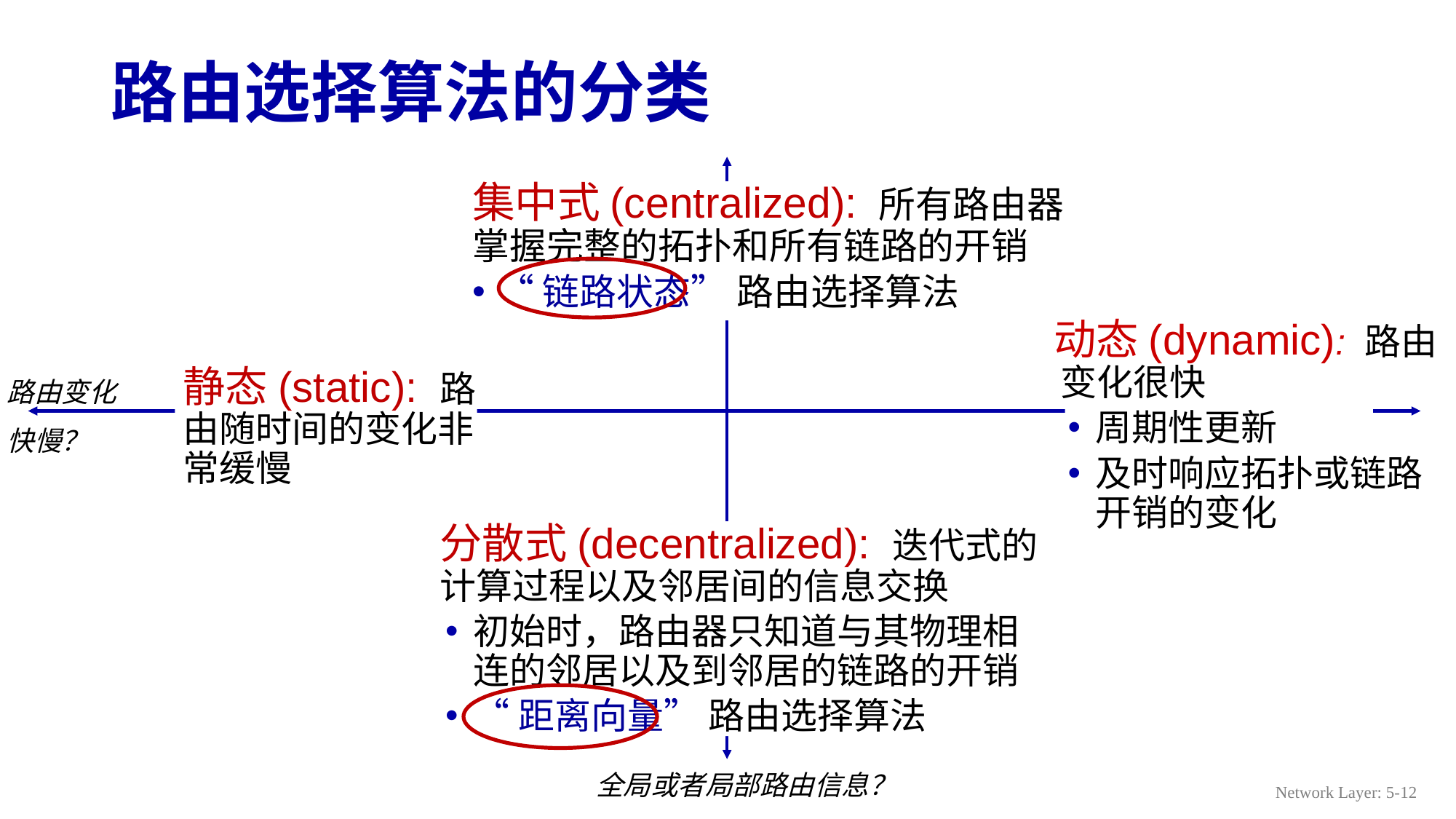

# 路由选择算法的分类

集中式(centralized): 所有路由器掌握完整的拓扑和所有链路的开销
“链路状态” 路由选择算法

动态(dynamic): 路由变化很快
周期性更新
及时响应拓扑或链路开销的变化

路由变化快慢？
静态(static): 路由随时间的变化非常缓慢

分散式(decentralized): 迭代式的计算过程以及邻居间的信息交换
初始时，路由器只知道与其物理相连的邻居以及到邻居的链路的开销
“距离向量” 路由选择算法

全局或者局部路由信息？
Network Layer: 5-12